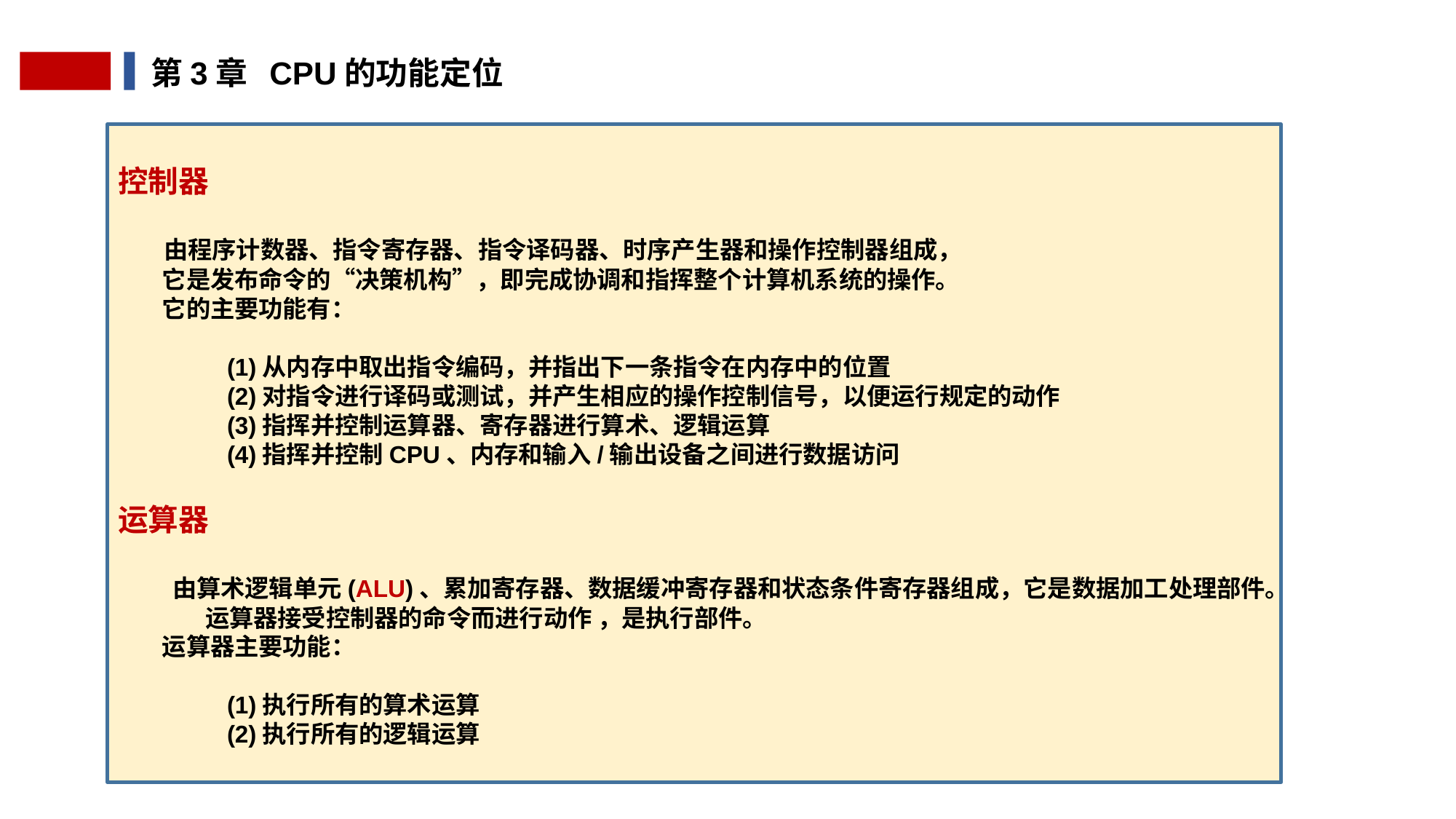

第3章  CPU的功能定位

控制器

　   由程序计数器、指令寄存器、指令译码器、时序产生器和操作控制器组成，
       它是发布命令的“决策机构”，即完成协调和指挥整个计算机系统的操作。
       它的主要功能有：

	(1)从内存中取出指令编码，并指出下一条指令在内存中的位置
	(2)对指令进行译码或测试，并产生相应的操作控制信号，以便运行规定的动作
	(3)指挥并控制运算器、寄存器进行算术、逻辑运算
	(4)指挥并控制CPU、内存和输入/输出设备之间进行数据访问

运算器

　　由算术逻辑单元(ALU)、累加寄存器、数据缓冲寄存器和状态条件寄存器组成，它是数据加工处理部件。                运算器接受控制器的命令而进行动作 ，是执行部件。
       运算器主要功能：

	(1)执行所有的算术运算
	(2)执行所有的逻辑运算